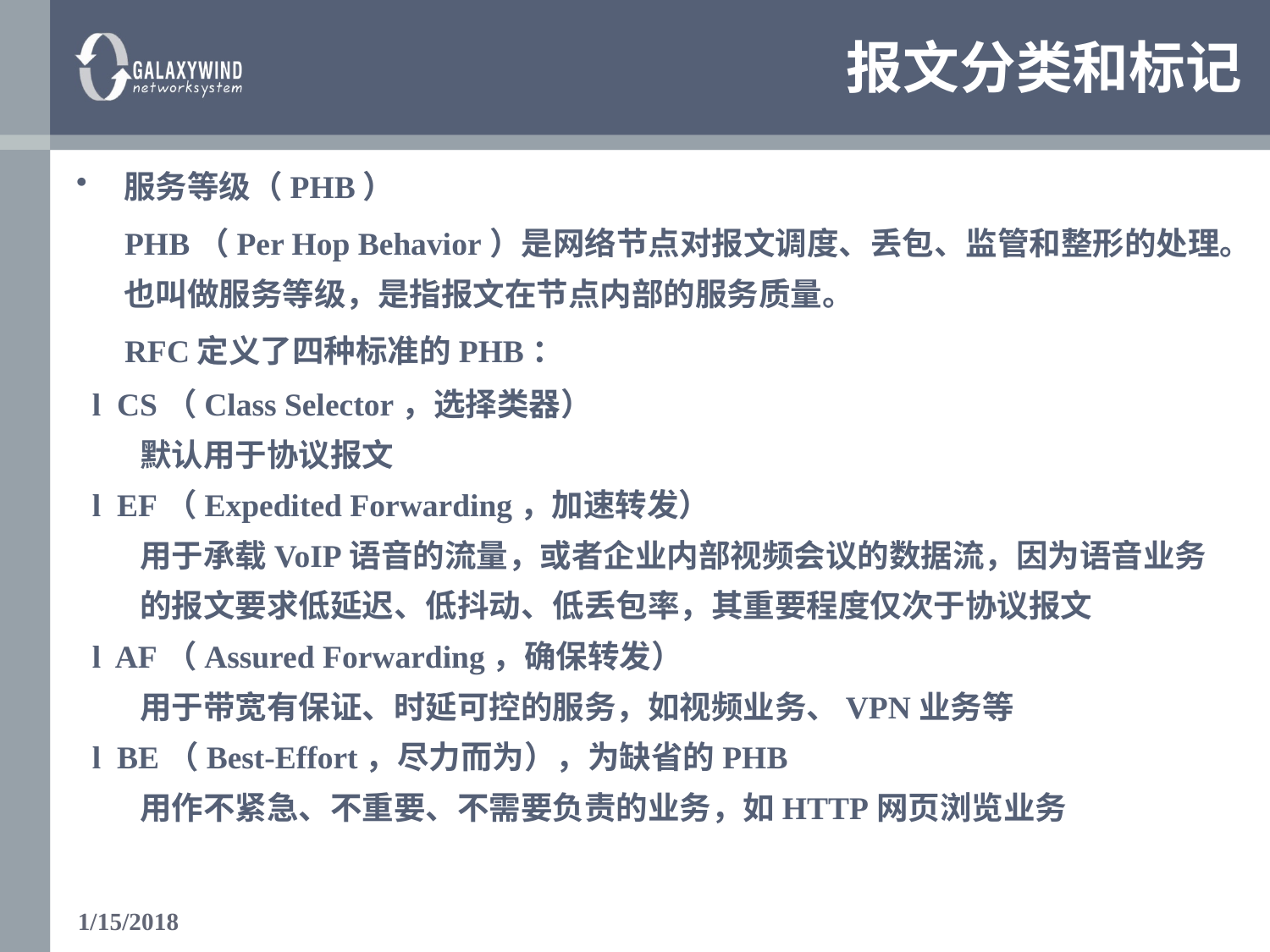

# 报文分类和标记
服务等级（PHB）
      PHB（Per Hop Behavior）是网络节点对报文调度、丢包、监管和整形的处理。也叫做服务等级，是指报文在节点内部的服务质量。
      RFC定义了四种标准的PHB：
l  CS（Class Selector，选择类器）
	默认用于协议报文
l  EF（Expedited Forwarding，加速转发）
	用于承载VoIP语音的流量，或者企业内部视频会议的数据流，因为语音业务的报文要求低延迟、低抖动、低丢包率，其重要程度仅次于协议报文
l  AF（Assured Forwarding，确保转发）
	用于带宽有保证、时延可控的服务，如视频业务、VPN业务等
l  BE（Best-Effort，尽力而为），为缺省的PHB
	用作不紧急、不重要、不需要负责的业务，如HTTP网页浏览业务
1/15/2018